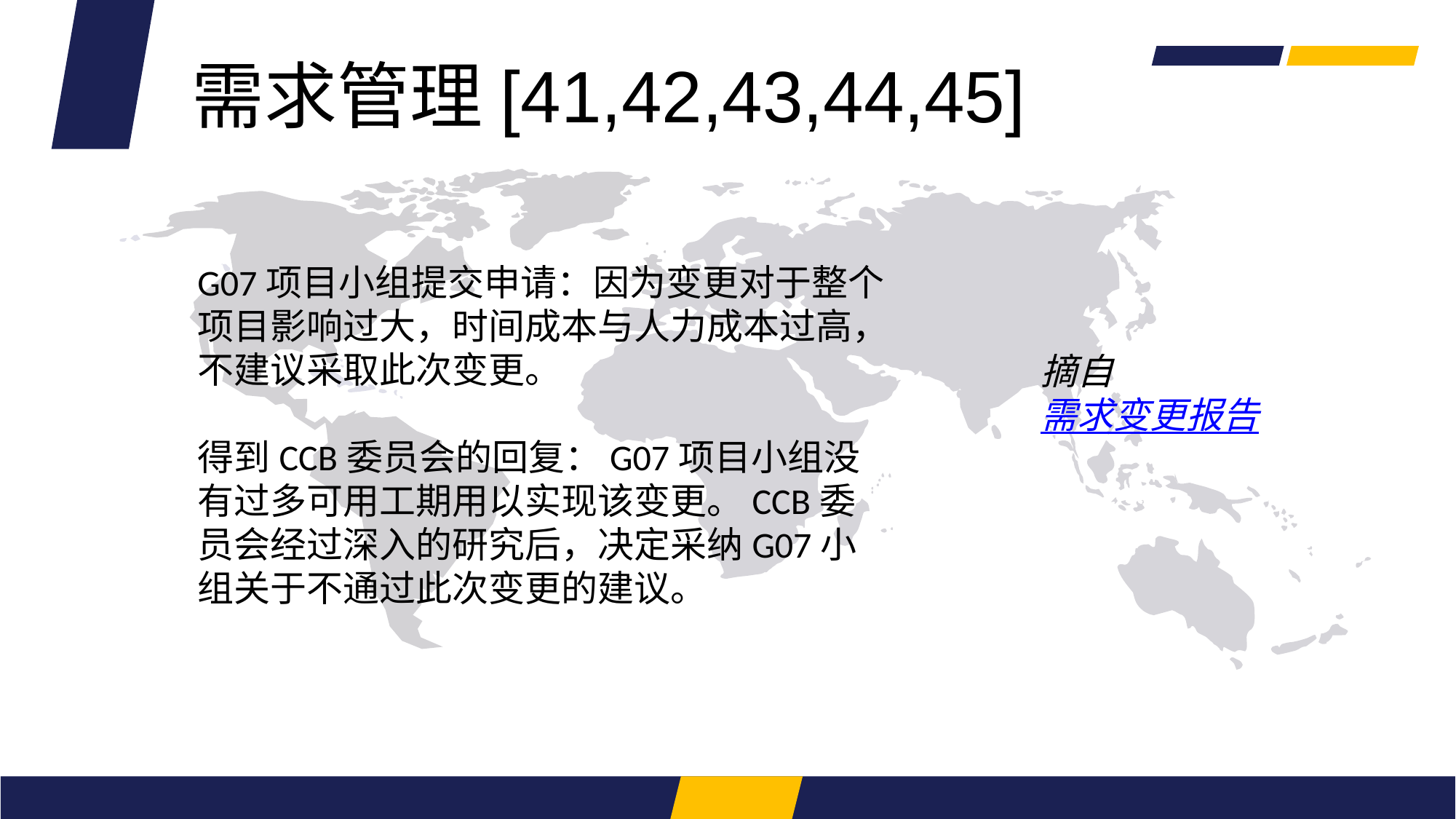

需求管理[41,42,43,44,45]

G07项目小组提交申请：因为变更对于整个项目影响过大，时间成本与人力成本过高，不建议采取此次变更。

得到CCB委员会的回复：G07项目小组没有过多可用工期用以实现该变更。CCB委员会经过深入的研究后，决定采纳G07小组关于不通过此次变更的建议。

摘自需求变更报告